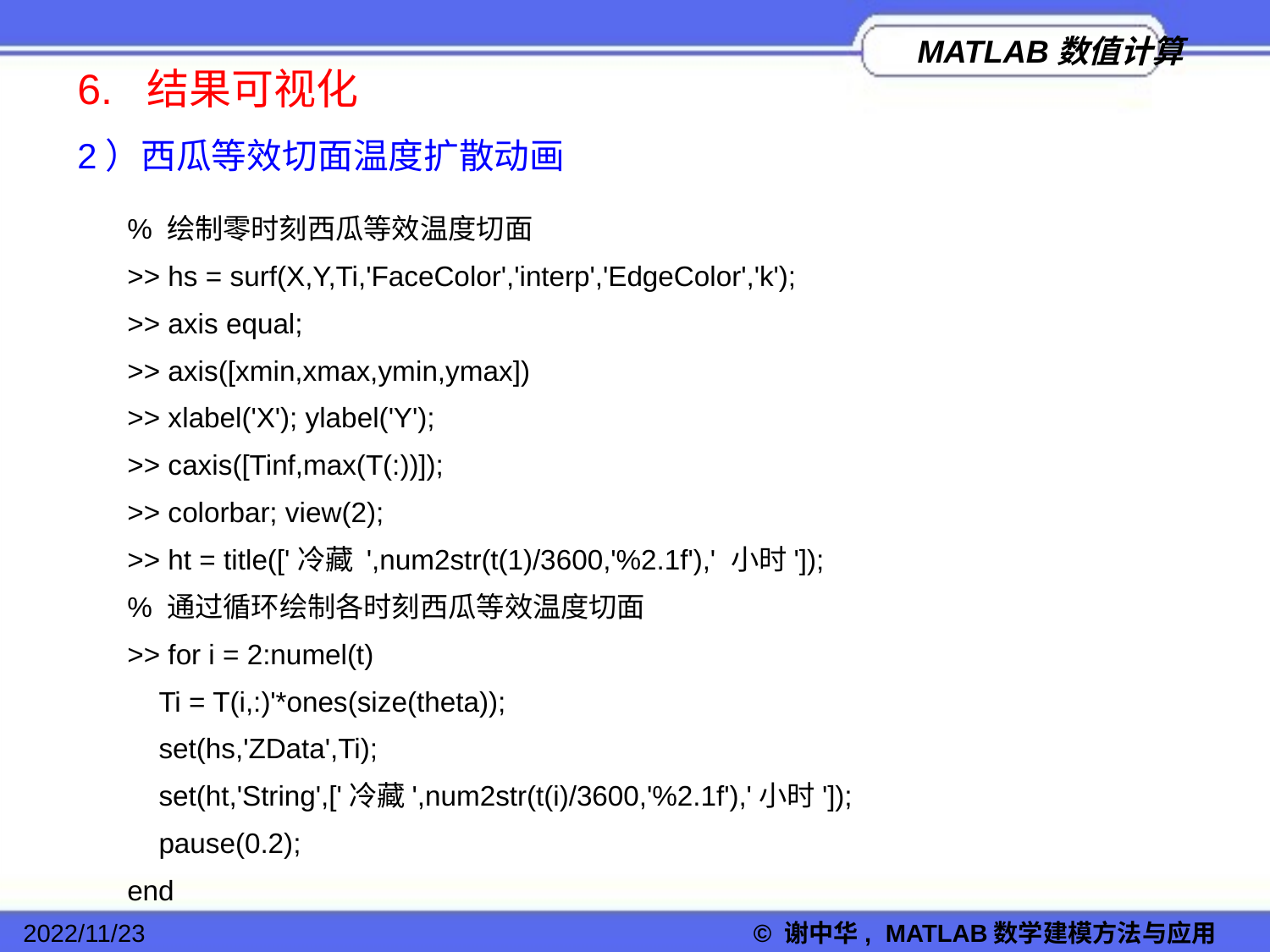

6.  结果可视化
2）西瓜等效切面温度扩散动画
% 绘制零时刻西瓜等效温度切面
>> hs = surf(X,Y,Ti,'FaceColor','interp','EdgeColor','k');
>> axis equal;
>> axis([xmin,xmax,ymin,ymax])
>> xlabel('X'); ylabel('Y');
>> caxis([Tinf,max(T(:))]);
>> colorbar; view(2);
>> ht = title(['冷藏 ',num2str(t(1)/3600,'%2.1f'),' 小时']);
% 通过循环绘制各时刻西瓜等效温度切面
>> for i = 2:numel(t)
    Ti = T(i,:)'*ones(size(theta));
    set(hs,'ZData',Ti);
    set(ht,'String',['冷藏',num2str(t(i)/3600,'%2.1f'),'小时']);
    pause(0.2);
end
2022/11/23
© 谢中华,  MATLAB数学建模方法与应用